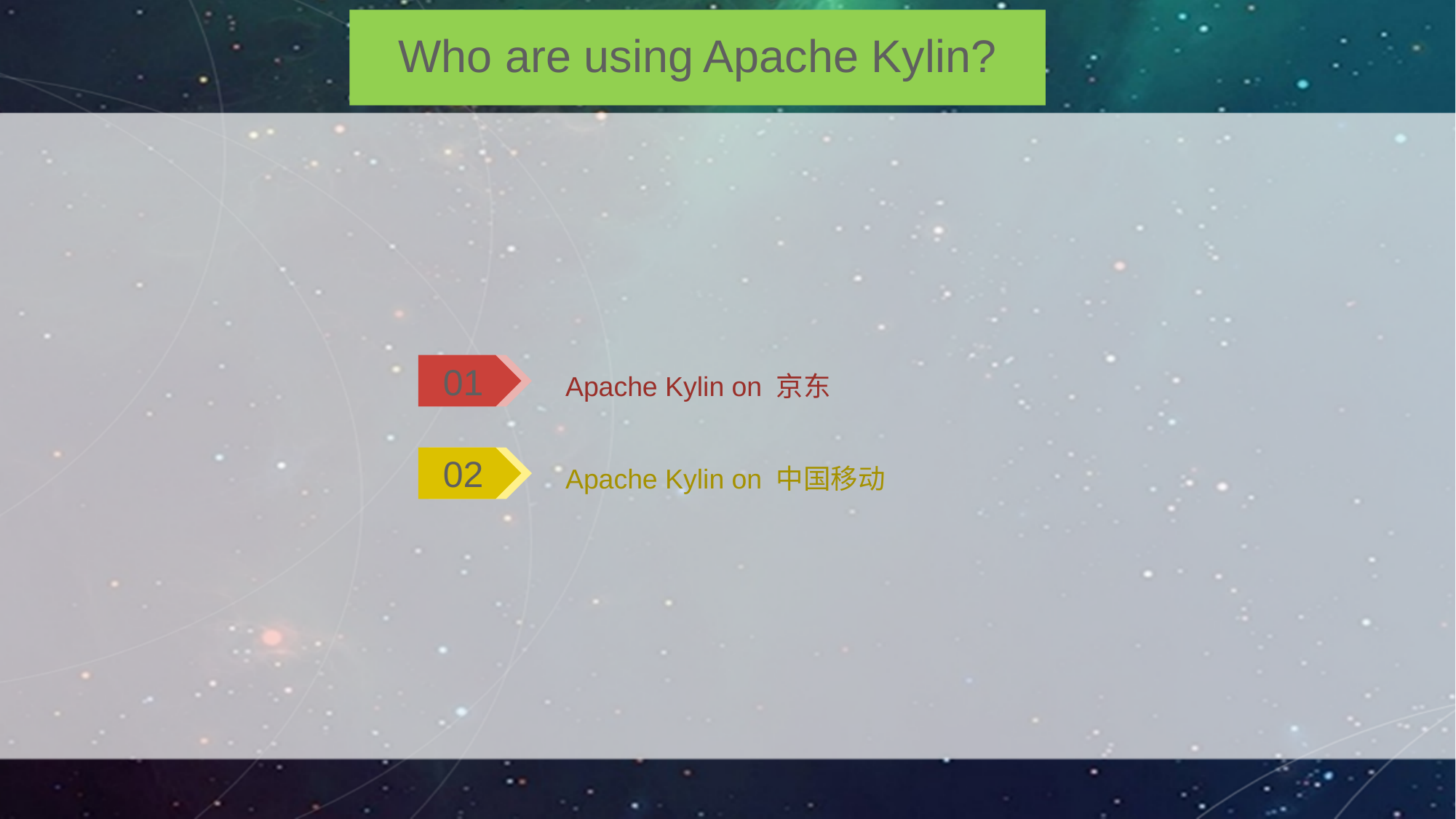

Who are using Apache Kylin?
Apache Kylin on 京东
01

Apache Kylin on 中国移动
02